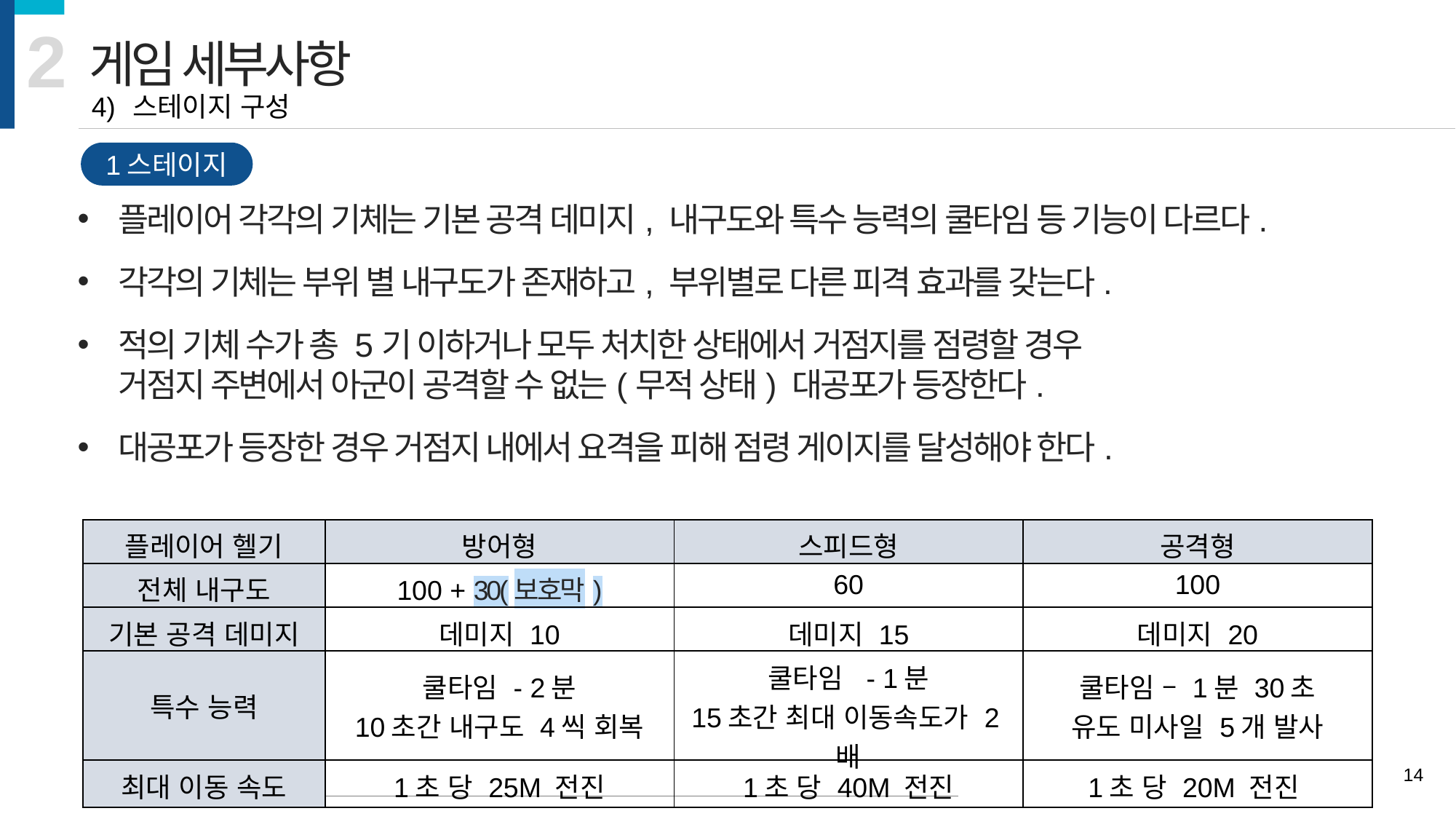

2
게임 세부사항
스테이지 구성
1스테이지
플레이어 각각의 기체는 기본 공격 데미지, 내구도와 특수 능력의 쿨타임 등 기능이 다르다.
각각의 기체는 부위 별 내구도가 존재하고, 부위별로 다른 피격 효과를 갖는다.
적의 기체 수가 총 5기 이하거나 모두 처치한 상태에서 거점지를 점령할 경우
거점지 주변에서 아군이 공격할 수 없는(무적 상태) 대공포가 등장한다.
대공포가 등장한 경우 거점지 내에서 요격을 피해 점령 게이지를 달성해야 한다.
| 플레이어 헬기 | 방어형 | 스피드형 | 공격형 |
| --- | --- | --- | --- |
| 전체 내구도 | 100 + 30(보호막) | 60 | 100 |
| 기본 공격 데미지 | 데미지 10 | 데미지 15 | 데미지 20 |
| 특수 능력 | 쿨타임 - 2분 10초간 내구도 4씩 회복 | 쿨타임 - 1분 15초간 최대 이동속도가 2배 | 쿨타임 – 1분 30초 유도 미사일 5개 발사 |
| 최대 이동 속도 | 1초 당 25M 전진 | 1초 당 40M 전진 | 1초 당 20M 전진 |
14